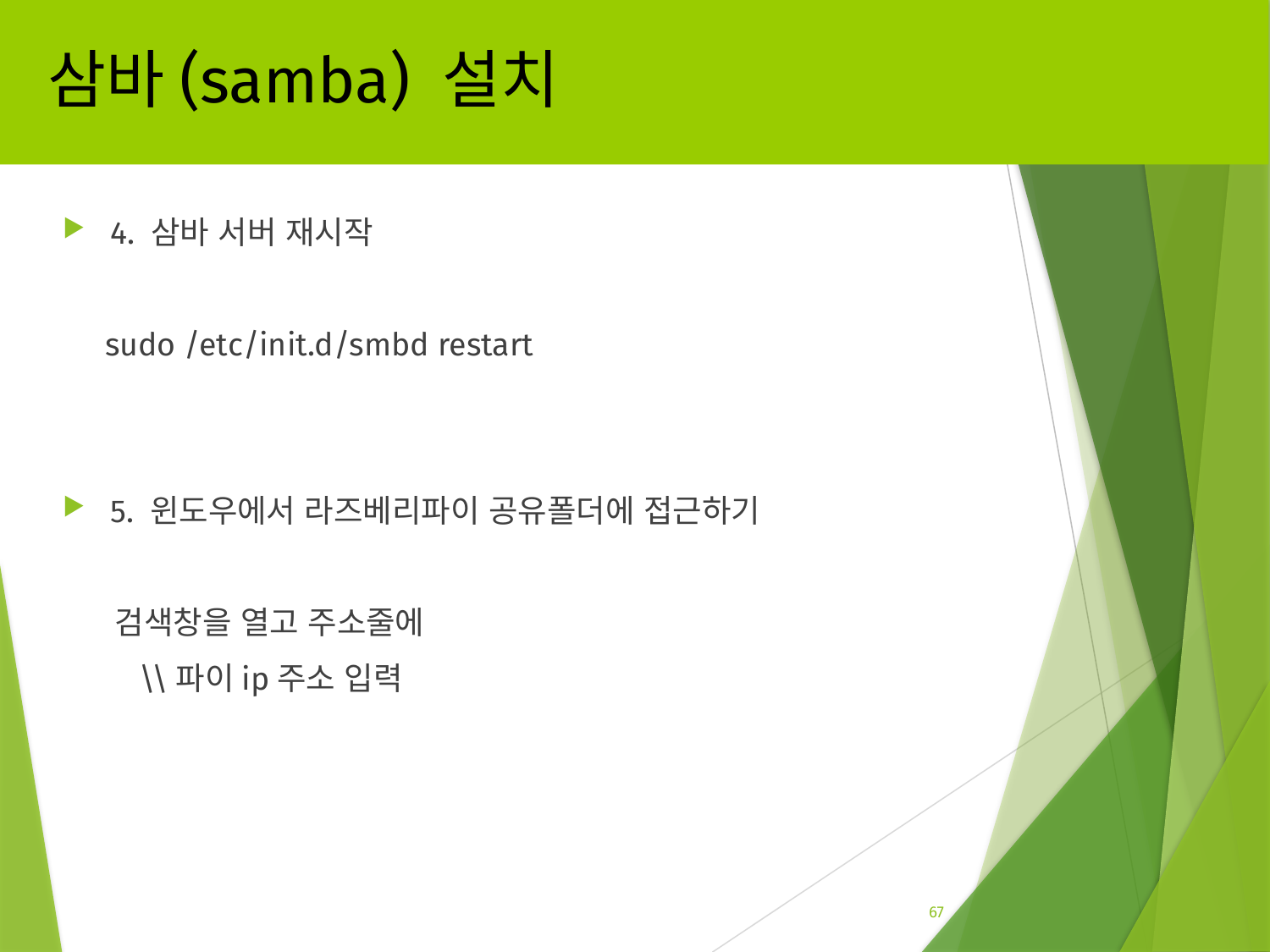

# 삼바(samba) 설치
4. 삼바 서버 재시작

     sudo /etc/init.d/smbd restart

5. 윈도우에서 라즈베리파이 공유폴더에 접근하기

     검색창을 열고 주소줄에
         \\파이ip주소 입력
67